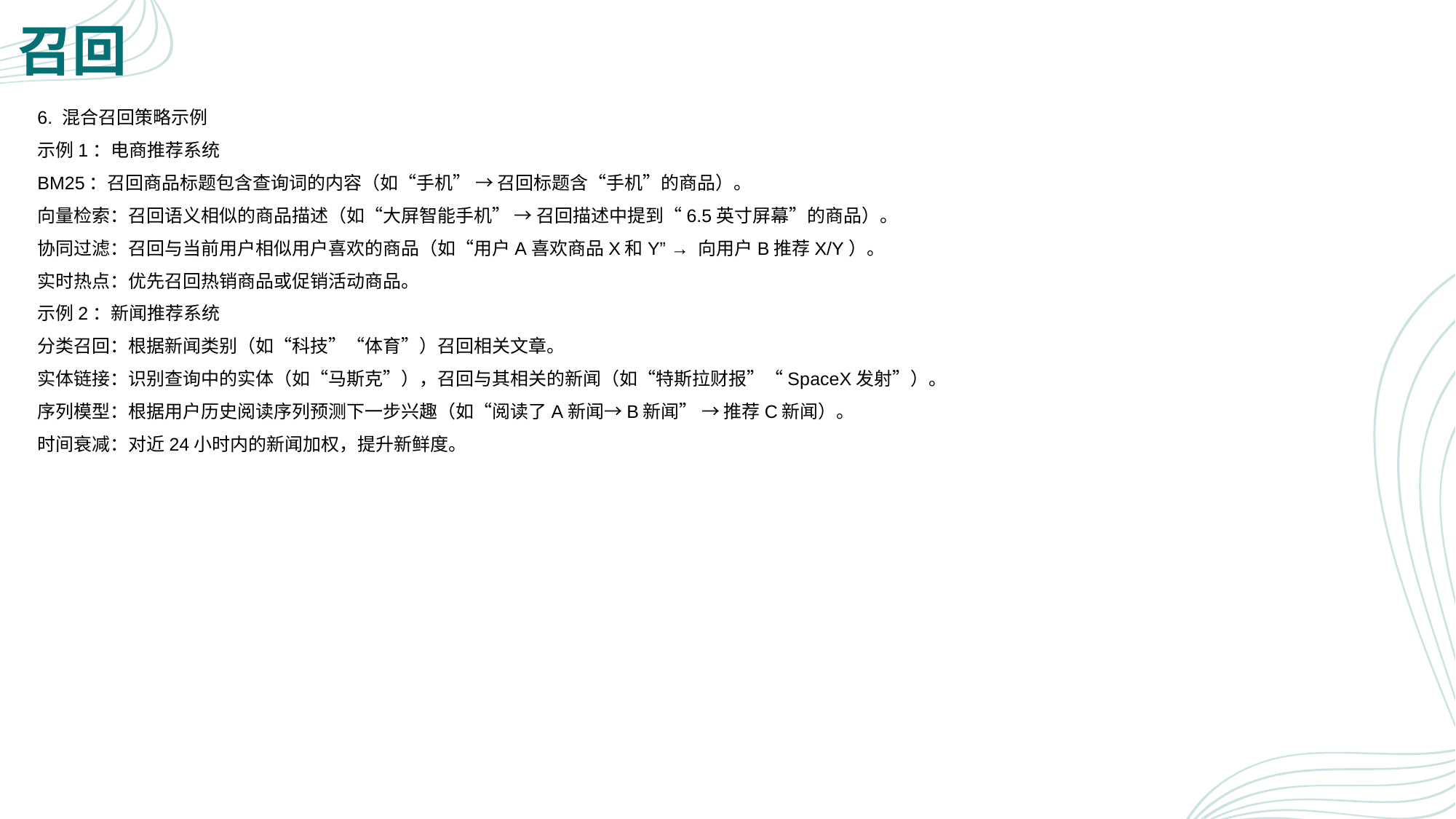

# 召回
6. 混合召回策略示例
示例1：电商推荐系统
BM25：召回商品标题包含查询词的内容（如“手机” → 召回标题含“手机”的商品）。
向量检索：召回语义相似的商品描述（如“大屏智能手机” → 召回描述中提到“6.5英寸屏幕”的商品）。
协同过滤：召回与当前用户相似用户喜欢的商品（如“用户A喜欢商品X和Y” → 向用户B推荐X/Y）。
实时热点：优先召回热销商品或促销活动商品。
示例2：新闻推荐系统
分类召回：根据新闻类别（如“科技”“体育”）召回相关文章。
实体链接：识别查询中的实体（如“马斯克”），召回与其相关的新闻（如“特斯拉财报”“SpaceX发射”）。
序列模型：根据用户历史阅读序列预测下一步兴趣（如“阅读了A新闻→B新闻” → 推荐C新闻）。
时间衰减：对近24小时内的新闻加权，提升新鲜度。